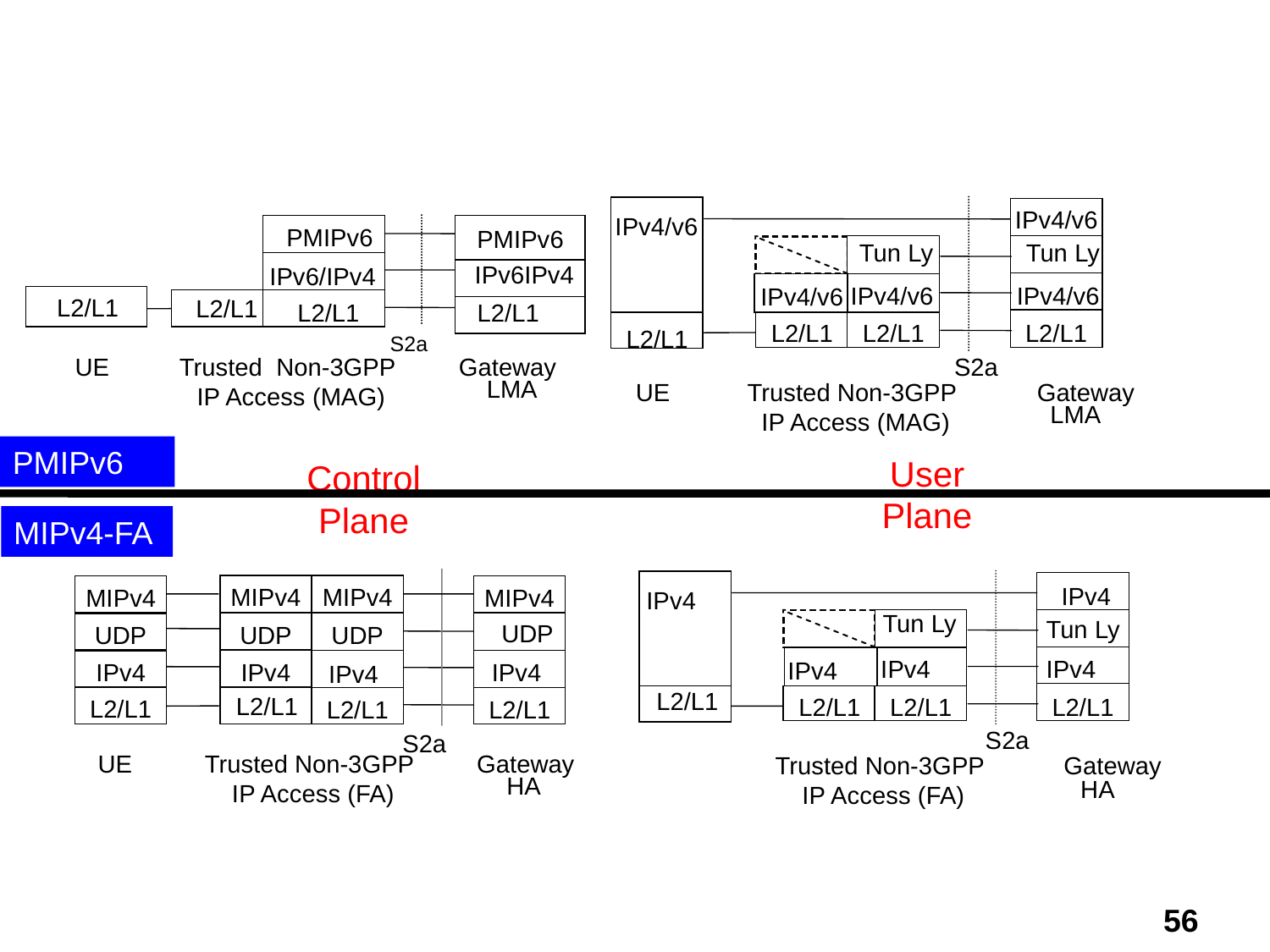

# S2a接口

IPv4/v6
IPv4/v6

PMIPv6

PMIPv6

Tun Ly

Tun Ly

IPv6IPv4

IPv6/IPv4

IPv4/v6

IPv4/v6

IPv4/v6

L2/L1

L2/L1

L2/L1

L2/L1

L2/L1

L2/L1

L2/L1

L2/L1

S2a

Trusted  Non-3GPP
 IP Access (MAG)

Gateway

S2a

UE

LMA
Trusted Non-3GPP
 IP Access (MAG)

Gateway

UE

LMA

PMIPv6
User Plane
Control Plane

MIPv4-FA

MIPv4
MIPv4
MIPv4
MIPv4
IPv4
IPv4

Tun Ly

UDP

UDP
Tun Ly
UDP
UDP

IPv4
IPv4
IPv4
IPv4
IPv4
IPv4
IPv4

L2/L1
L2/L1

L2/L1
L2/L1
L2/L1
L2/L1
L2/L1
L2/L1

S2a
S2a
UE
Trusted Non-3GPP
 IP Access (FA)
Gateway
Trusted Non-3GPP
 IP Access (FA)
Gateway
HA

HA